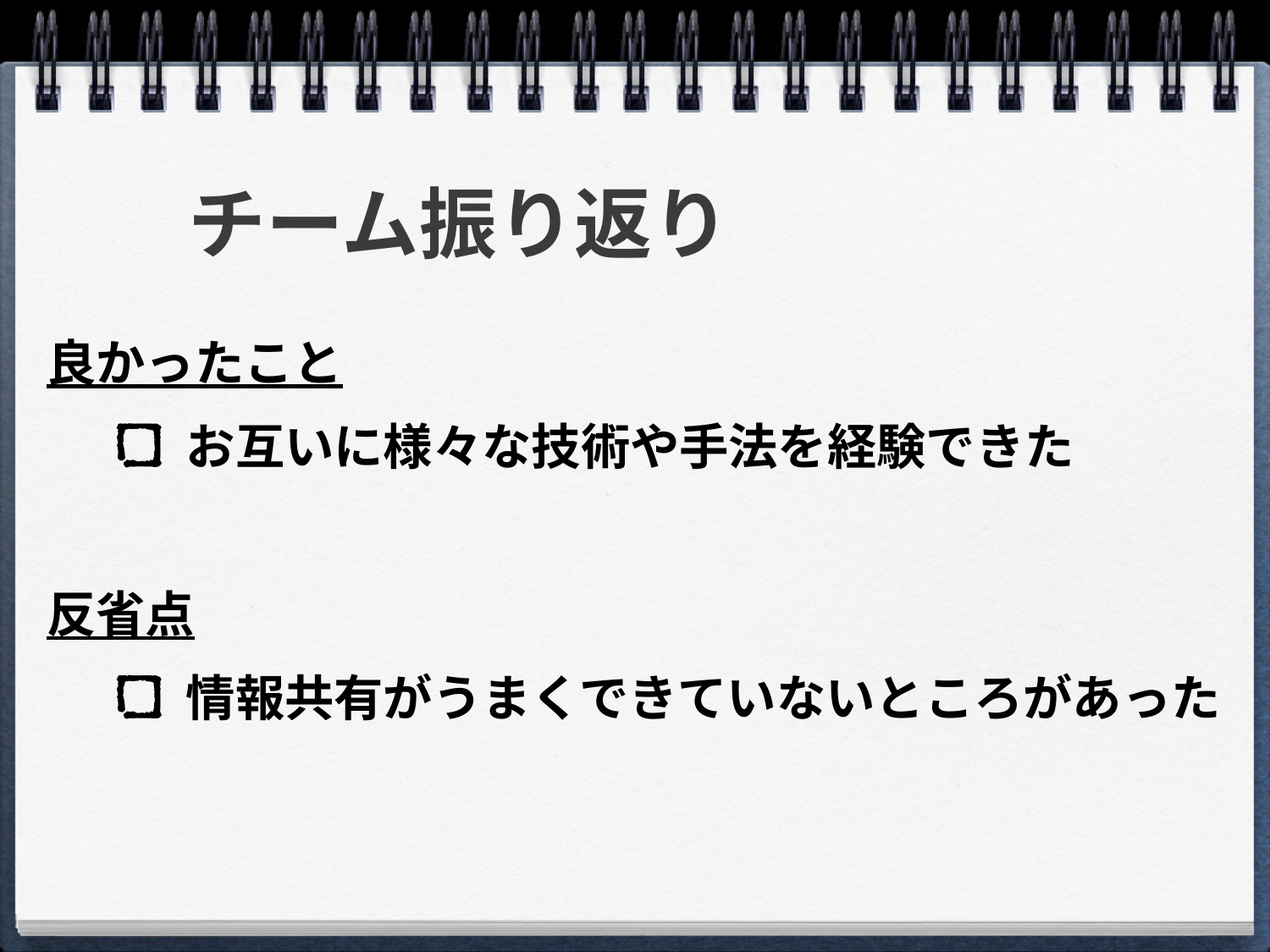

# チーム振り返り
良かったこと
お互いに様々な技術や手法を経験できた

反省点
情報共有がうまくできていないところがあった